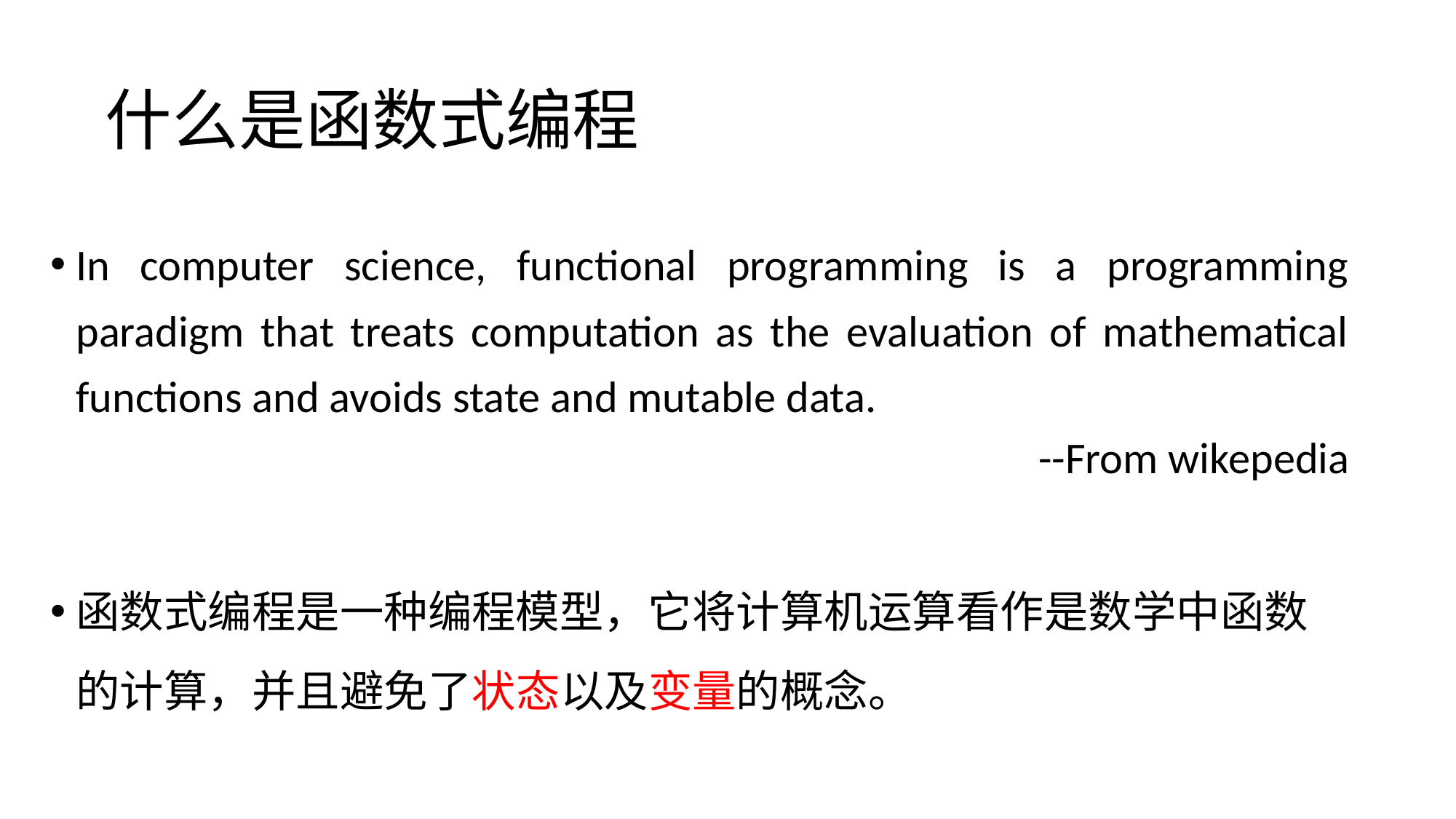

什么是函数式编程
In computer science, functional programming is a programming paradigm that treats computation as the evaluation of mathematical functions and avoids state and mutable data.
--From wikepedia

函数式编程是一种编程模型，它将计算机运算看作是数学中函数的计算，并且避免了状态以及变量的概念。